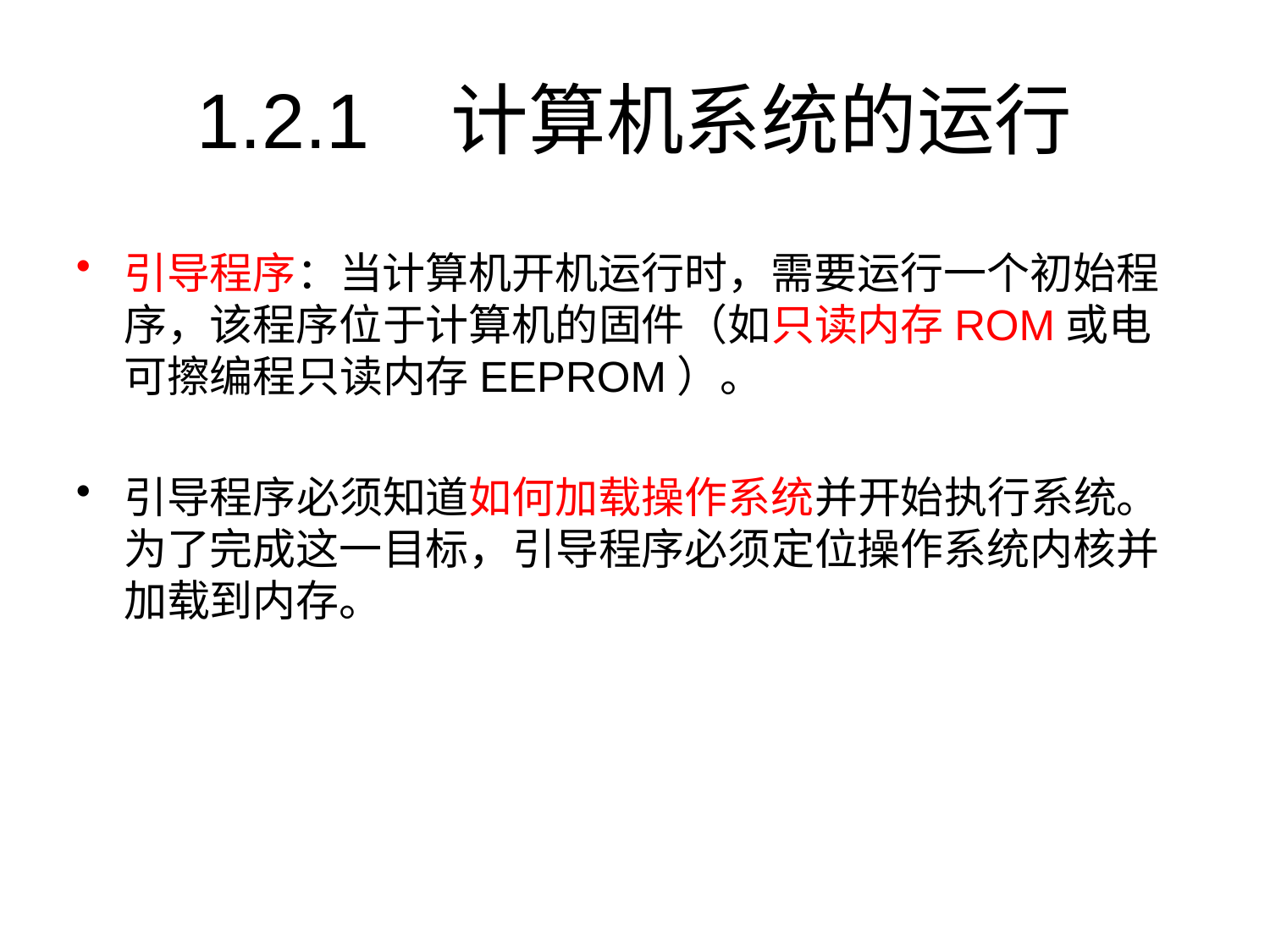

# 1.2.1	计算机系统的运行

引导程序：当计算机开机运行时，需要运行一个初始程序，该程序位于计算机的固件（如只读内存ROM或电可擦编程只读内存EEPROM）。

引导程序必须知道如何加载操作系统并开始执行系统。为了完成这一目标，引导程序必须定位操作系统内核并加载到内存。